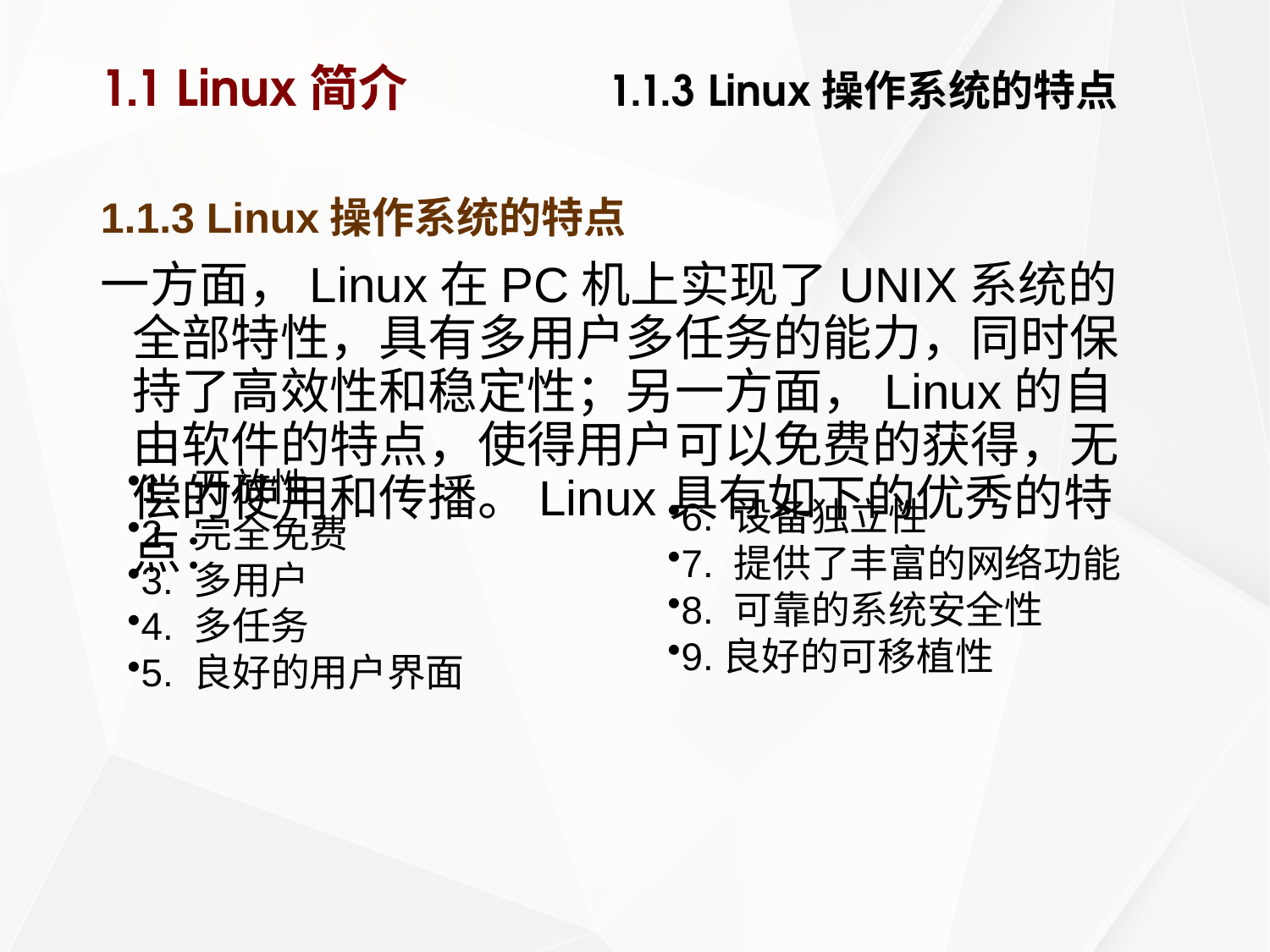

# 1.1 Linux简介		1.1.3 Linux操作系统的特点
1.1.3 Linux操作系统的特点
一方面，Linux在PC机上实现了UNIX系统的全部特性，具有多用户多任务的能力，同时保持了高效性和稳定性；另一方面，Linux的自由软件的特点，使得用户可以免费的获得，无偿的使用和传播。Linux具有如下的优秀的特点：
1. 开放性
2. 完全免费
3. 多用户
4. 多任务
5. 良好的用户界面
6. 设备独立性
7. 提供了丰富的网络功能
8. 可靠的系统安全性
9.良好的可移植性